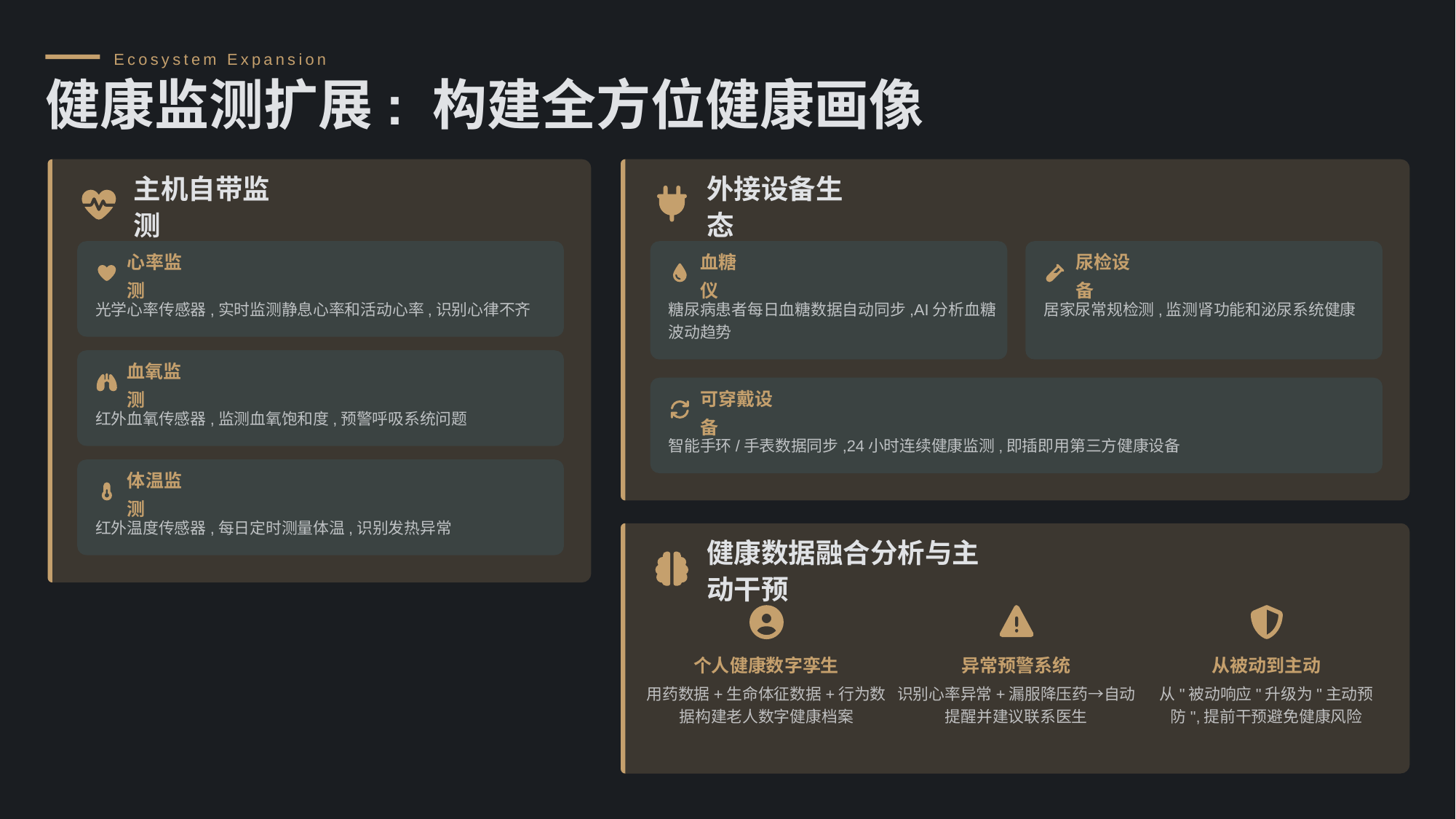

Ecosystem Expansion

健康监测扩展: 构建全方位健康画像

主机自带监测
外接设备生态

心率监测
血糖仪
尿检设备

光学心率传感器,实时监测静息心率和活动心率,识别心律不齐
糖尿病患者每日血糖数据自动同步,AI分析血糖波动趋势
居家尿常规检测,监测肾功能和泌尿系统健康

血氧监测

可穿戴设备

红外血氧传感器,监测血氧饱和度,预警呼吸系统问题
智能手环/手表数据同步,24小时连续健康监测,即插即用第三方健康设备

体温监测

红外温度传感器,每日定时测量体温,识别发热异常

健康数据融合分析与主动干预

个人健康数字孪生
异常预警系统
从被动到主动
用药数据+生命体征数据+行为数据构建老人数字健康档案
识别心率异常+漏服降压药→自动提醒并建议联系医生
从"被动响应"升级为"主动预防",提前干预避免健康风险